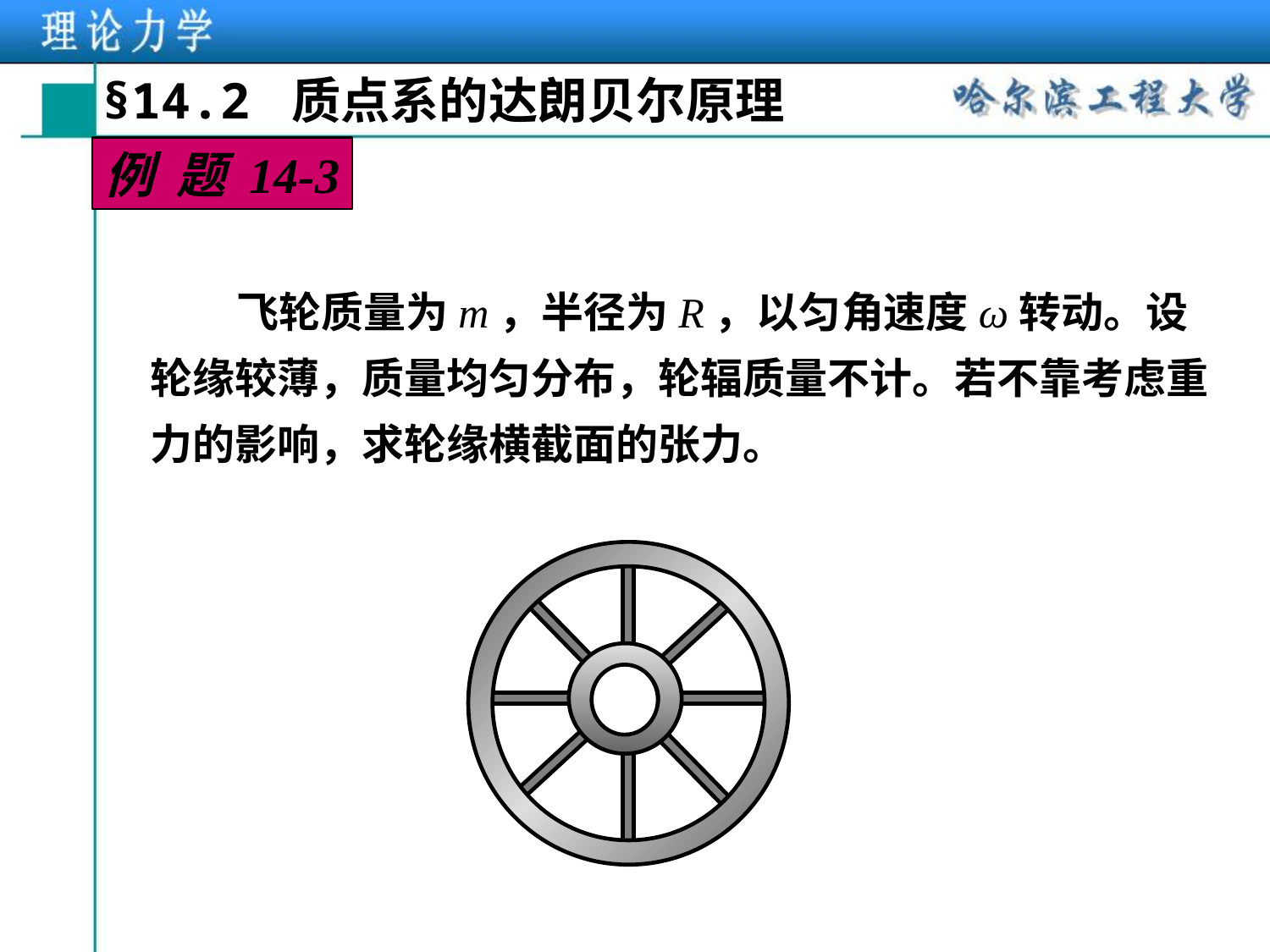

§14.2 质点系的达朗贝尔原理
例  题 14-3
        飞轮质量为m，半径为R，以匀角速度ω转动。设轮缘较薄，质量均匀分布，轮辐质量不计。若不靠考虑重力的影响，求轮缘横截面的张力。